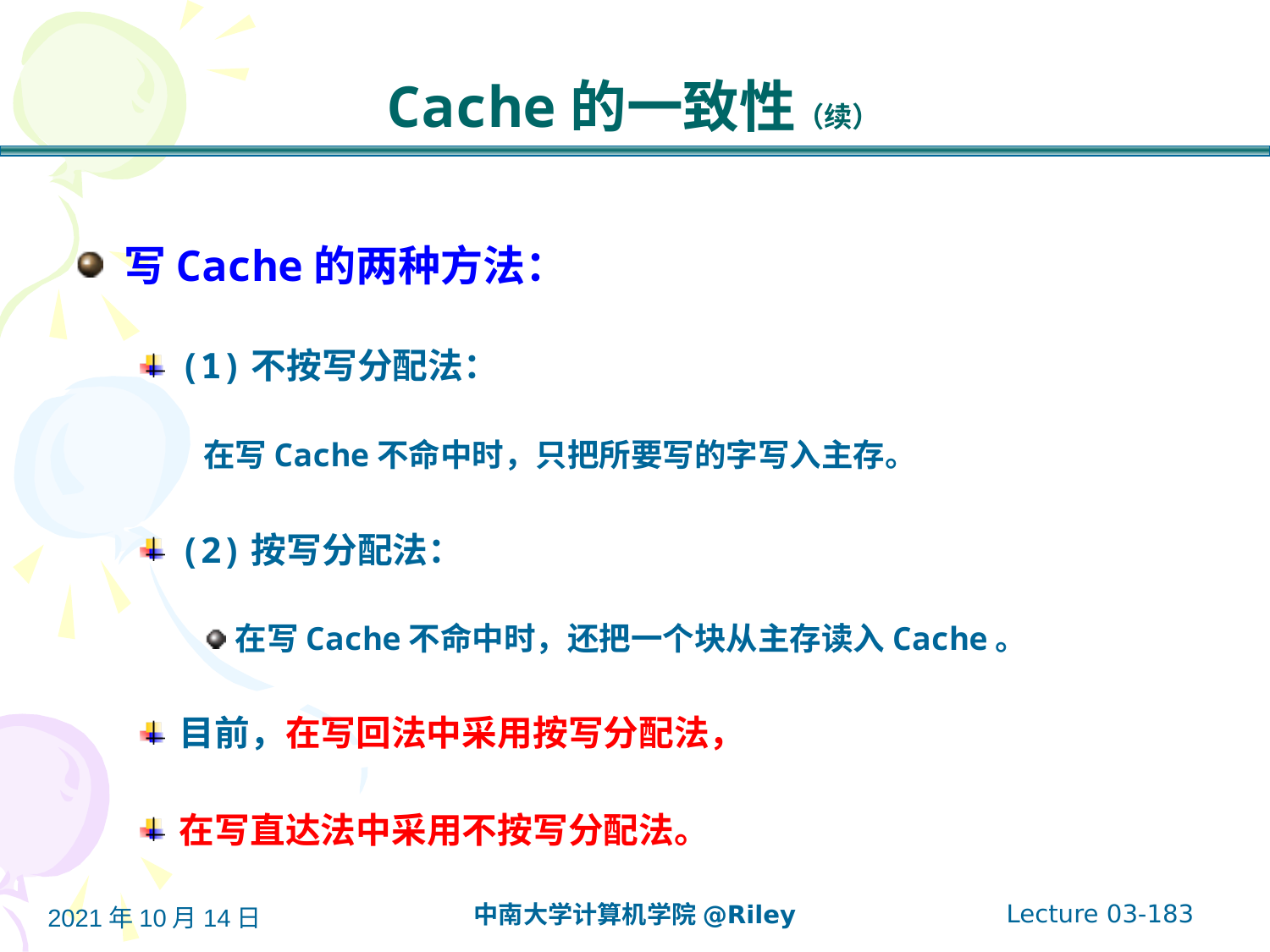

# Cache的一致性（续）
写Cache的两种方法：
(1)不按写分配法：
在写Cache不命中时，只把所要写的字写入主存。
(2)按写分配法：
在写Cache不命中时，还把一个块从主存读入Cache。
目前，在写回法中采用按写分配法，
在写直达法中采用不按写分配法。
Lecture 03-183
中南大学计算机学院@Riley
2021年10月14日